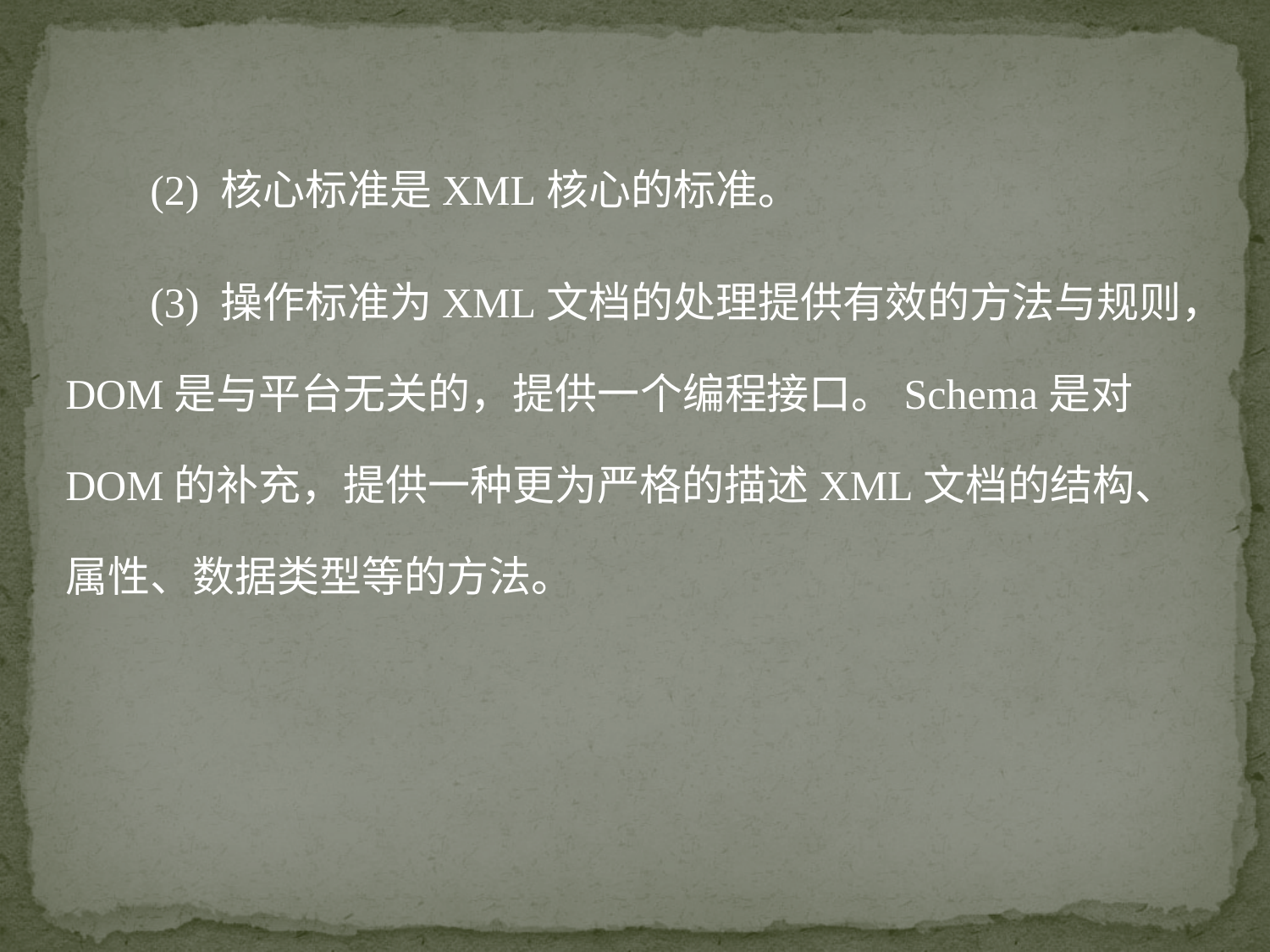

(2) 核心标准是XML核心的标准。
        (3) 操作标准为XML文档的处理提供有效的方法与规则，DOM是与平台无关的，提供一个编程接口。Schema是对DOM的补充，提供一种更为严格的描述XML文档的结构、属性、数据类型等的方法。